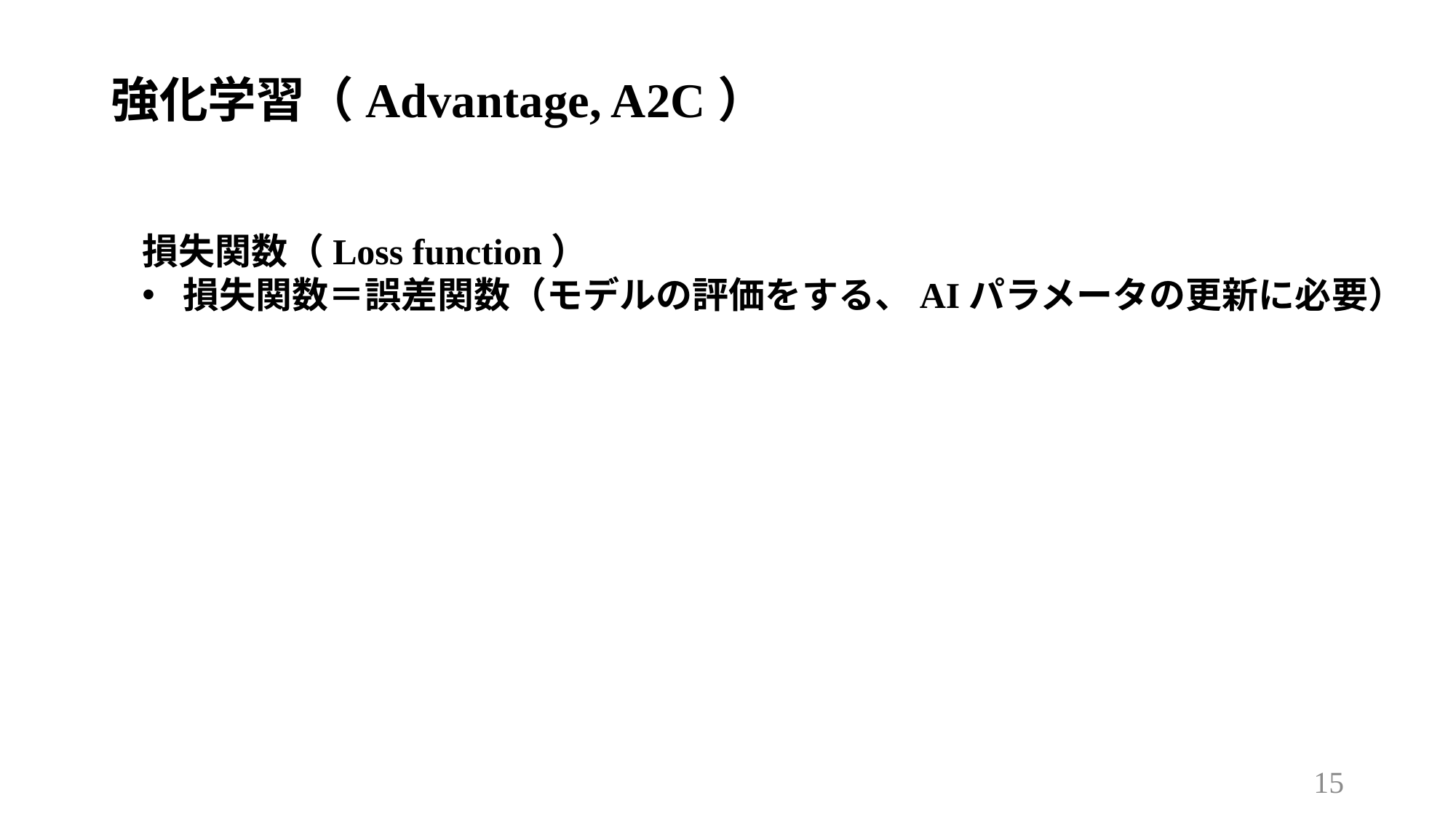

# 強化学習（Advantage, A2C）
損失関数（Loss function）
損失関数＝誤差関数（モデルの評価をする、AIパラメータの更新に必要）

15